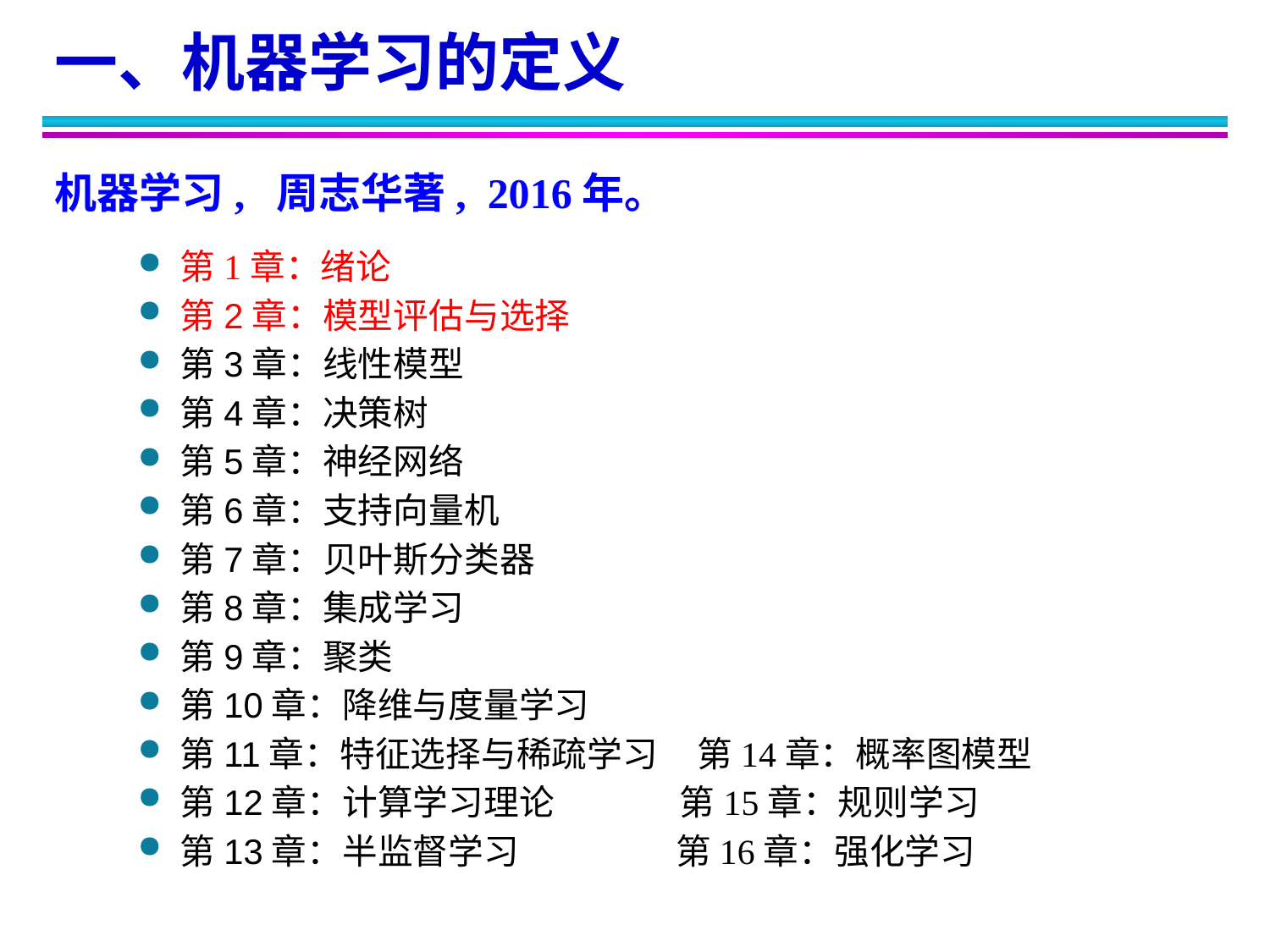

一、机器学习的定义
机器学习,  周志华著,  2016年。
第1章：绪论
第2章：模型评估与选择
第3章：线性模型
第4章：决策树
第5章：神经网络
第6章：支持向量机
第7章：贝叶斯分类器
第8章：集成学习
第9章：聚类
第10章：降维与度量学习
第11章：特征选择与稀疏学习     第14章：概率图模型
第12章：计算学习理论                第15章：规则学习
第13章：半监督学习                    第16章：强化学习